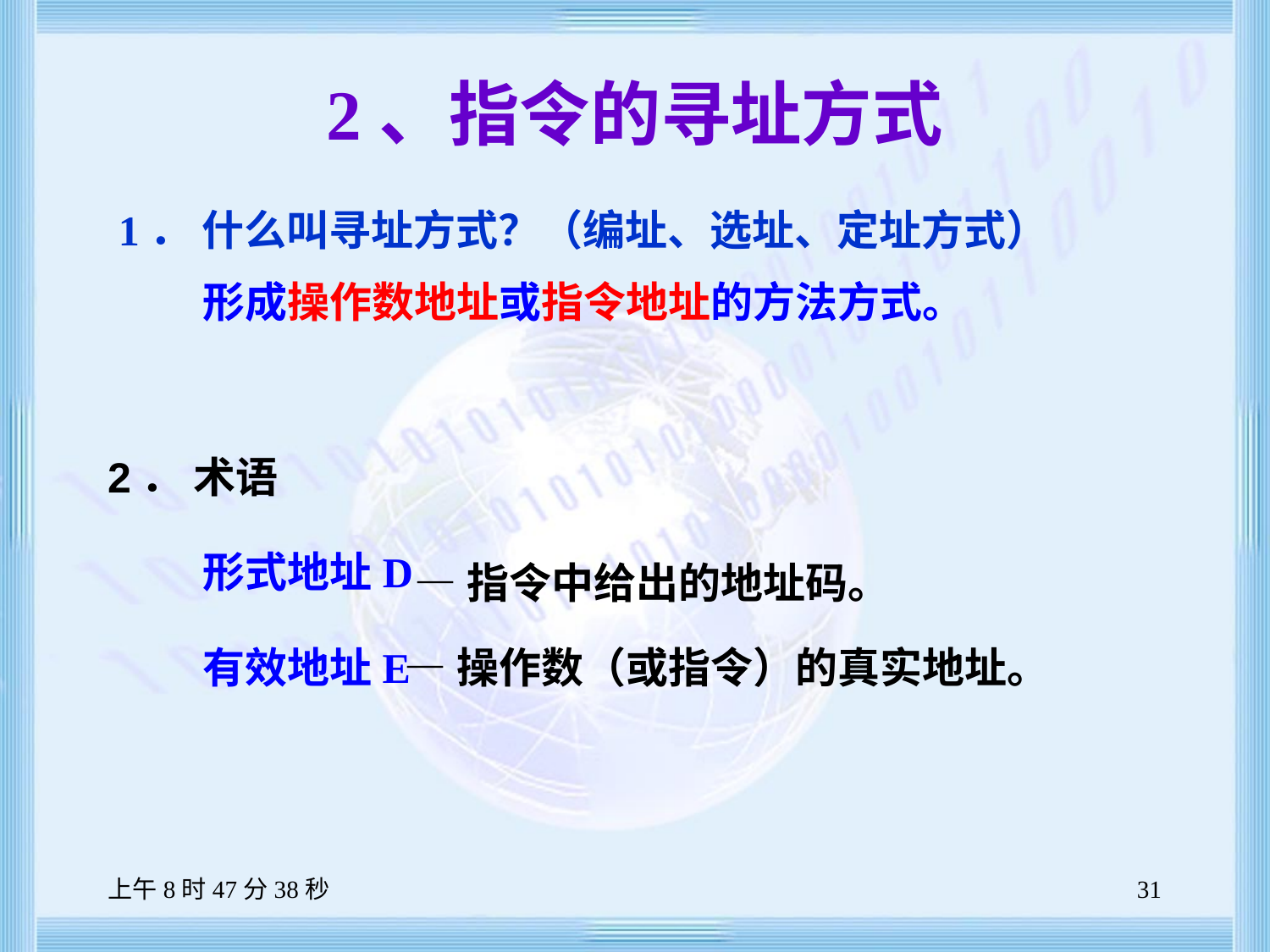

# 2、指令的寻址方式
 1． 什么叫寻址方式？（编址、选址、定址方式）
形成操作数地址或指令地址的方法方式。
2． 术语
形式地址D
—指令中给出的地址码。
有效地址E
—操作数（或指令）的真实地址。
上午8时47分38秒
31